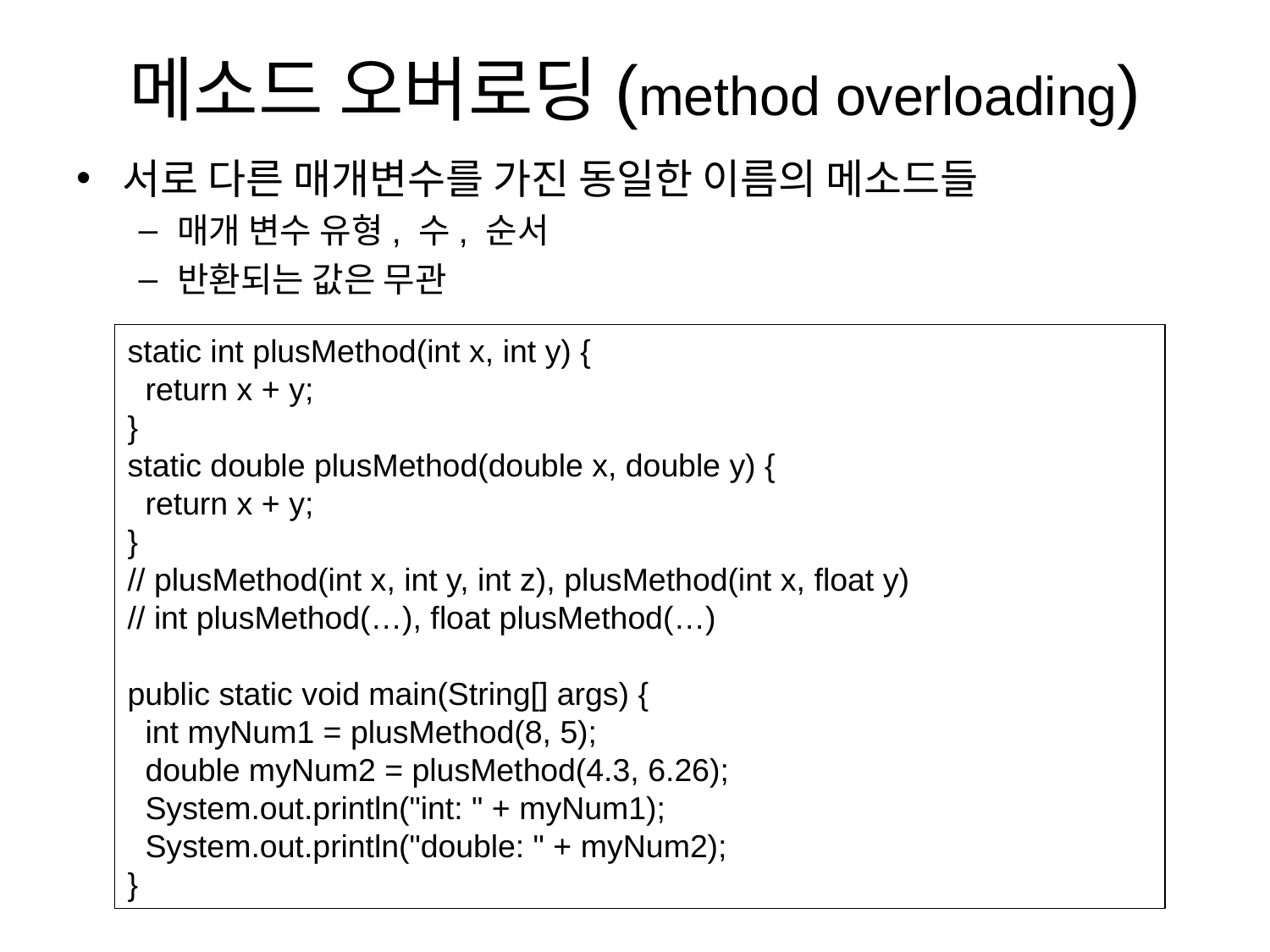

# 메소드 오버로딩(method overloading)
서로 다른 매개변수를 가진 동일한 이름의 메소드들
매개 변수 유형, 수, 순서
반환되는 값은 무관

static int plusMethod(int x, int y) {
  return x + y;
}
static double plusMethod(double x, double y) {
  return x + y;
}
// plusMethod(int x, int y, int z), plusMethod(int x, float y)
// int plusMethod(…), float plusMethod(…)

public static void main(String[] args) {
  int myNum1 = plusMethod(8, 5);
  double myNum2 = plusMethod(4.3, 6.26);
  System.out.println("int: " + myNum1);
  System.out.println("double: " + myNum2);
}